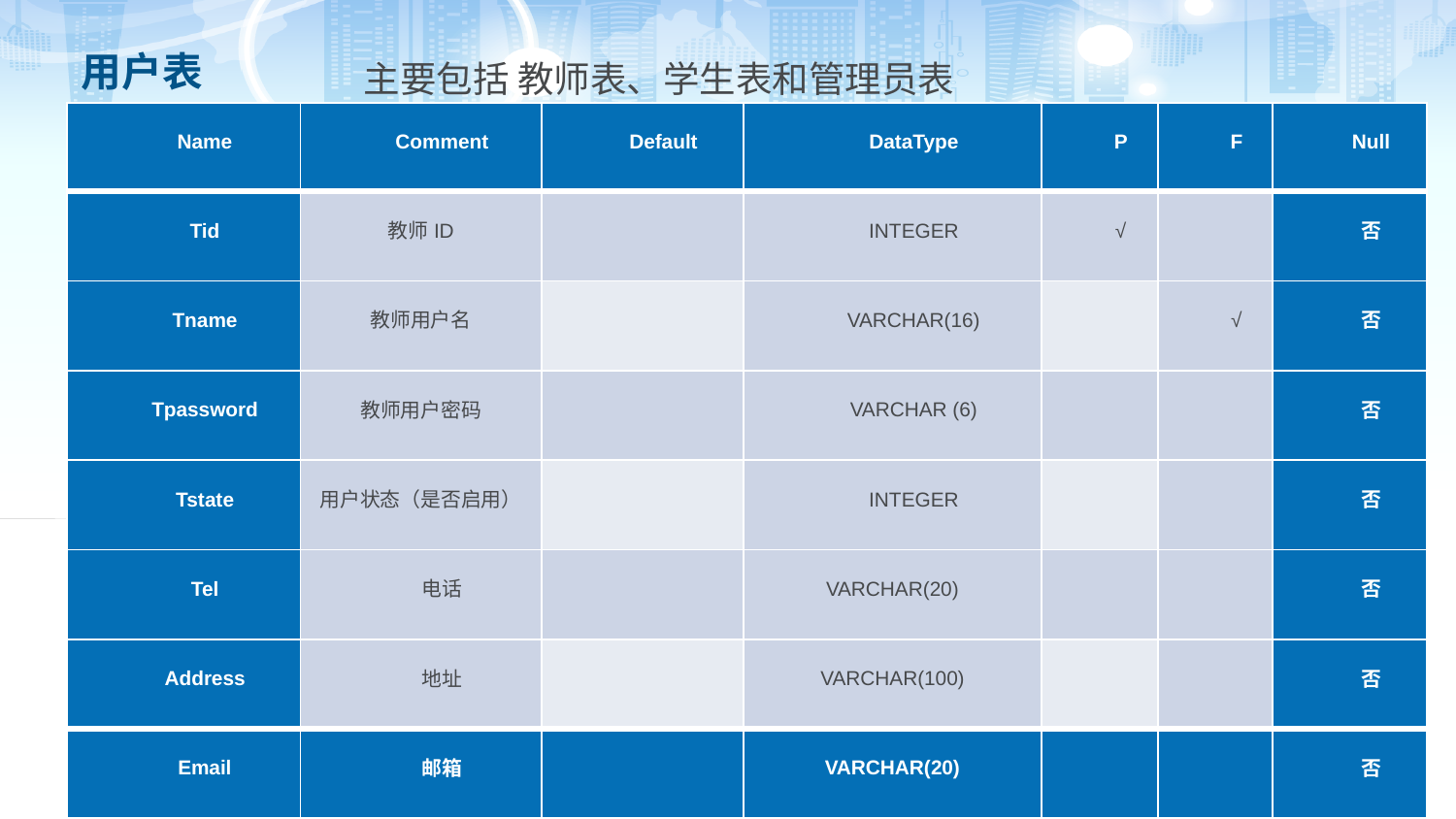

# 用户表
主要包括 教师表、学生表和管理员表
| Name | Comment | Default | DataType | P | F | Null |
| --- | --- | --- | --- | --- | --- | --- |
| Tid | 教师ID |  | INTEGER | √ |  | 否 |
| Tname | 教师用户名 |  | VARCHAR(16) |  | √ | 否 |
| Tpassword | 教师用户密码 |  | VARCHAR (6) |  |  | 否 |
| Tstate | 用户状态（是否启用） |  | INTEGER |  |  | 否 |
| Tel | 电话 |  | VARCHAR(20) |  |  | 否 |
| Address | 地址 |  | VARCHAR(100) |  |  | 否 |
| Email | 邮箱 |  | VARCHAR(20) |  |  | 否 |